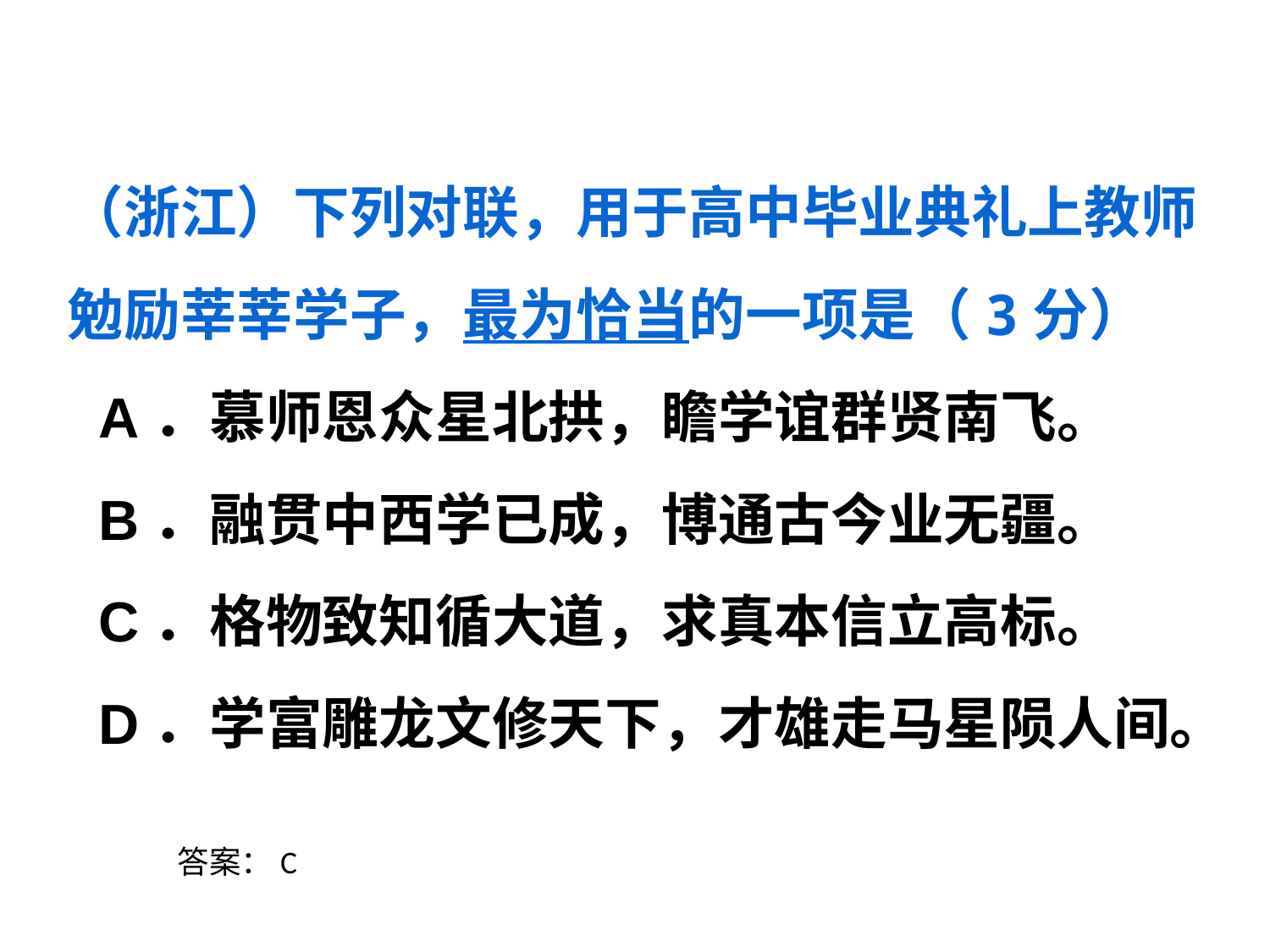

（浙江）下列对联，用于高中毕业典礼上教师勉励莘莘学子，最为恰当的一项是（3分）
  A．慕师恩众星北拱，瞻学谊群贤南飞。
  B．融贯中西学已成，博通古今业无疆。
  C．格物致知循大道，求真本信立高标。
  D．学富雕龙文修天下，才雄走马星陨人间。
答案：C